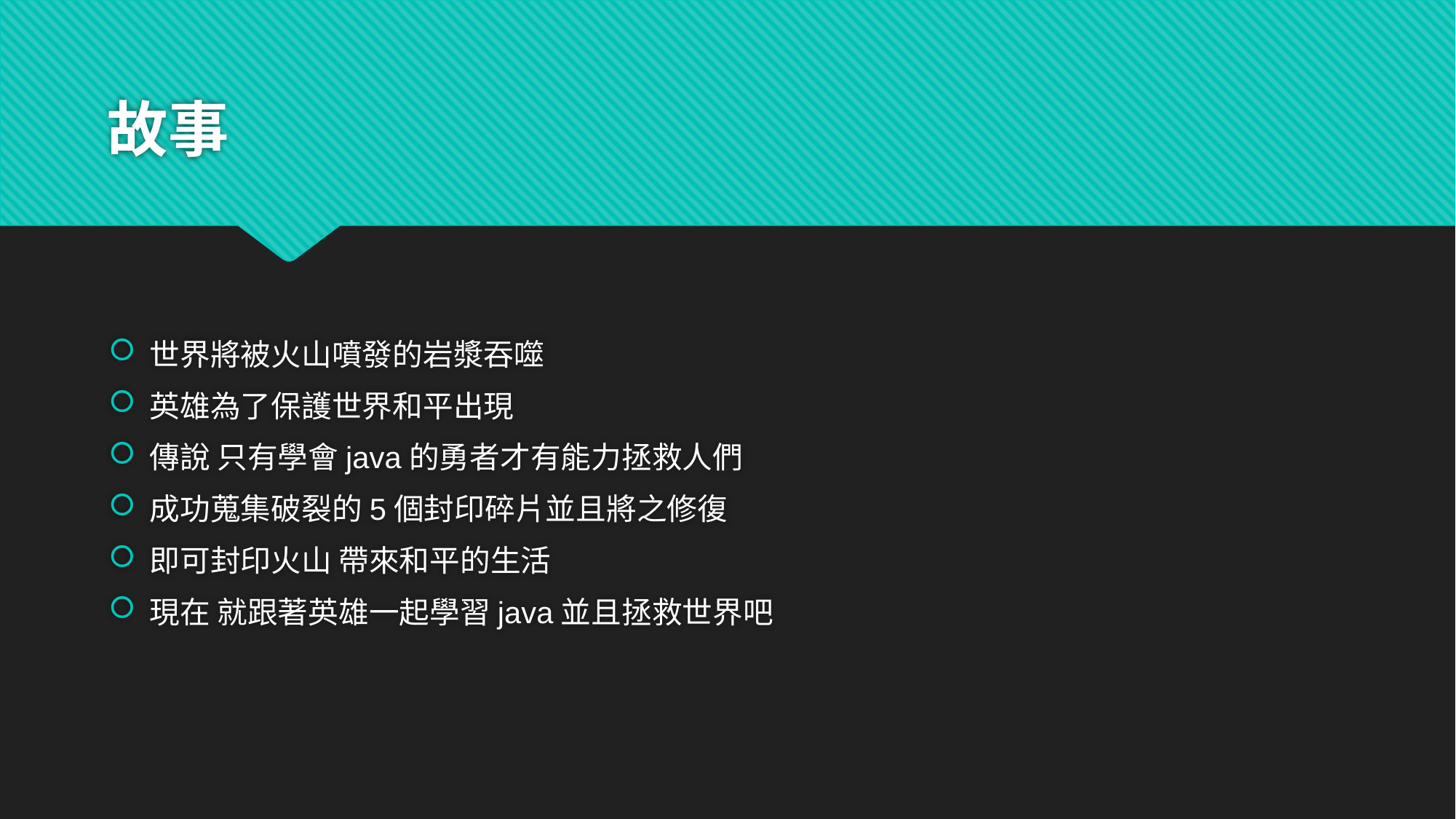

# 故事
世界將被火山噴發的岩漿吞噬
英雄為了保護世界和平出現
傳說 只有學會java的勇者才有能力拯救人們
成功蒐集破裂的5個封印碎片並且將之修復
即可封印火山 帶來和平的生活
現在 就跟著英雄一起學習java並且拯救世界吧